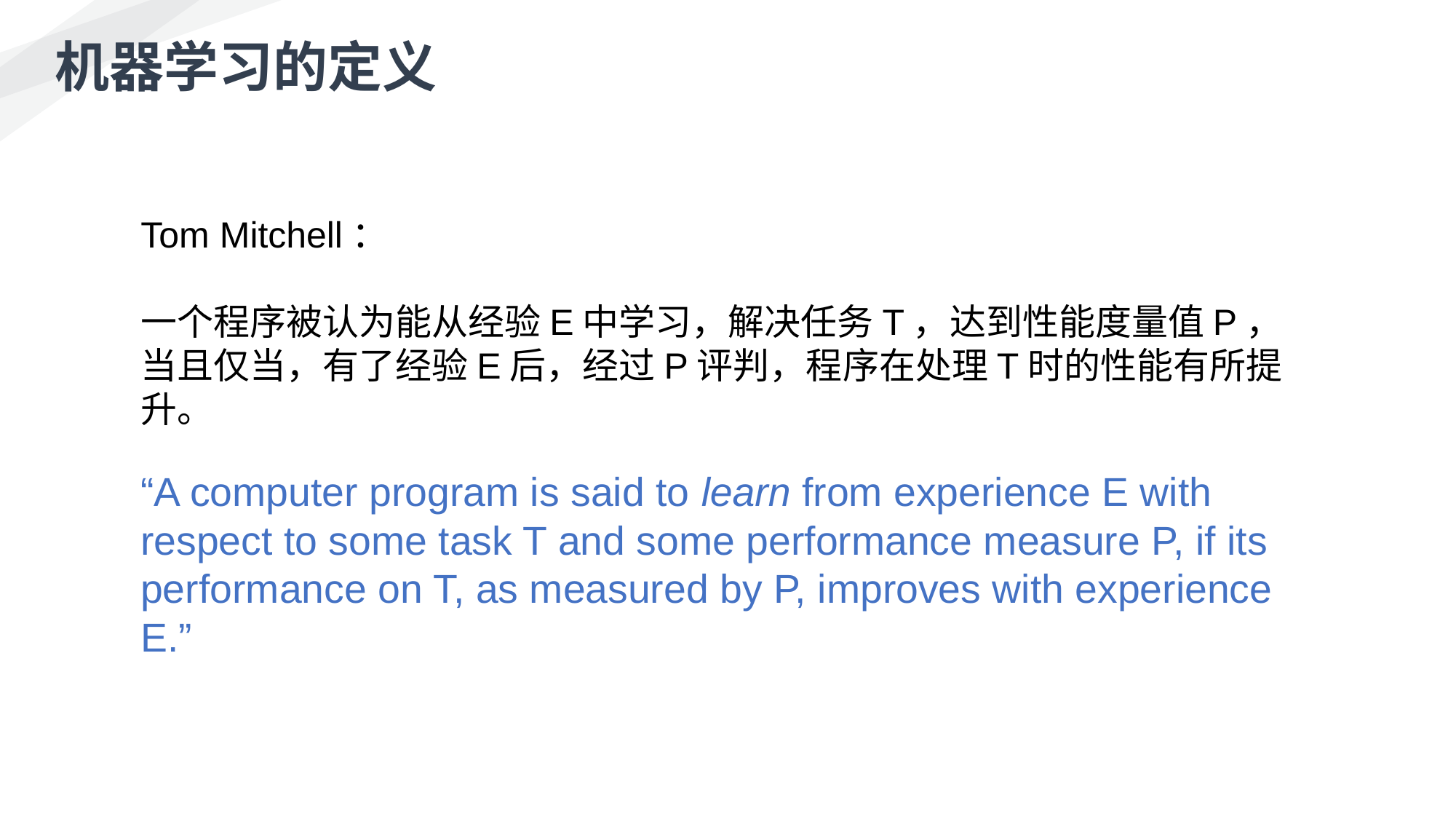

机器学习的定义

Tom Mitchell：

一个程序被认为能从经验E中学习，解决任务T，达到性能度量值P，当且仅当，有了经验E后，经过P评判，程序在处理T时的性能有所提升。
“A computer program is said to learn from experience E with respect to some task T and some performance measure P, if its performance on T, as measured by P, improves with experience E.”